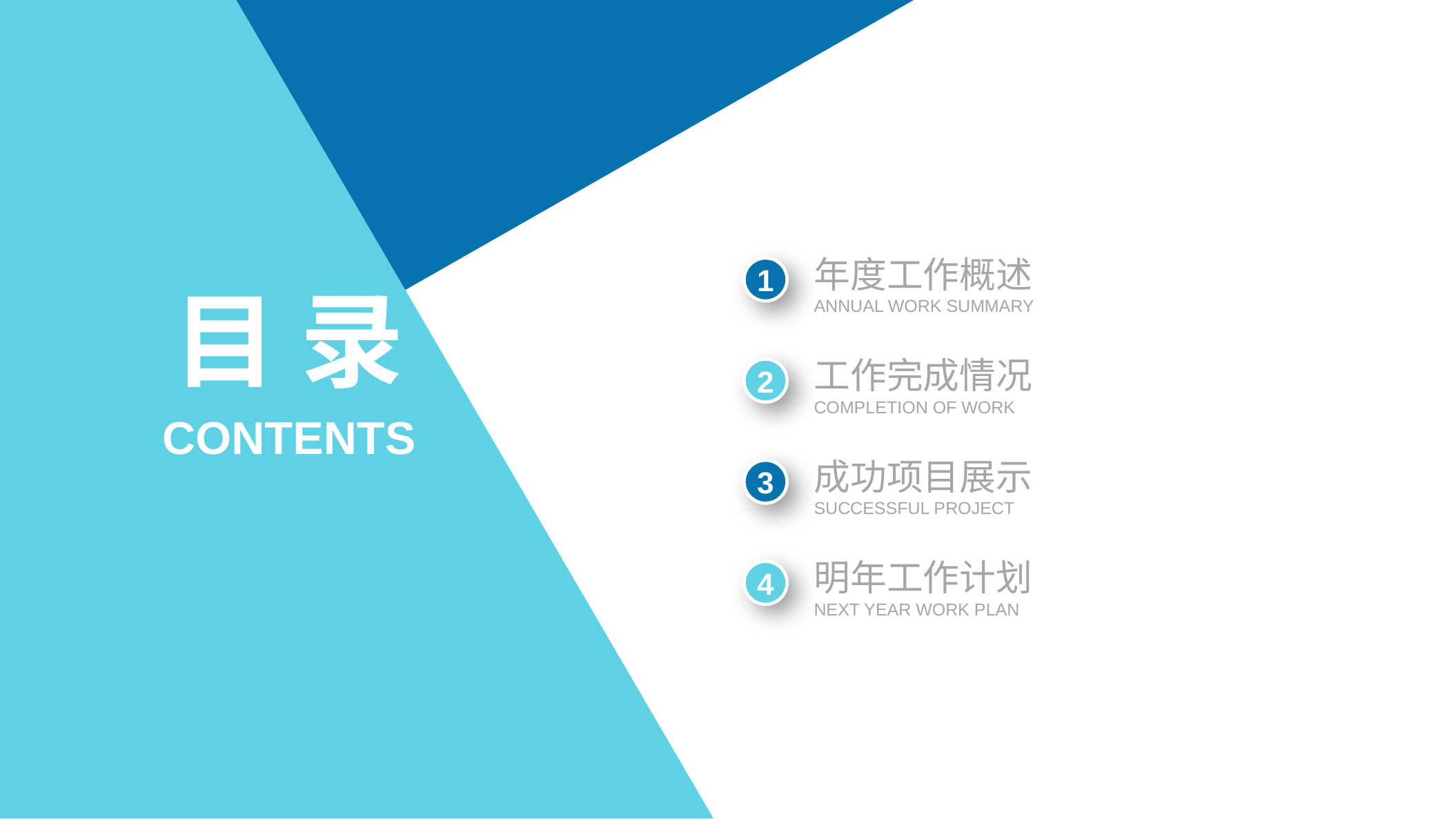

年度工作概述
ANNUAL WORK SUMMARY
1
目 录
工作完成情况
COMPLETION OF WORK
2
CONTENTS
成功项目展示
SUCCESSFUL PROJECT
3
明年工作计划
NEXT YEAR WORK PLAN
4